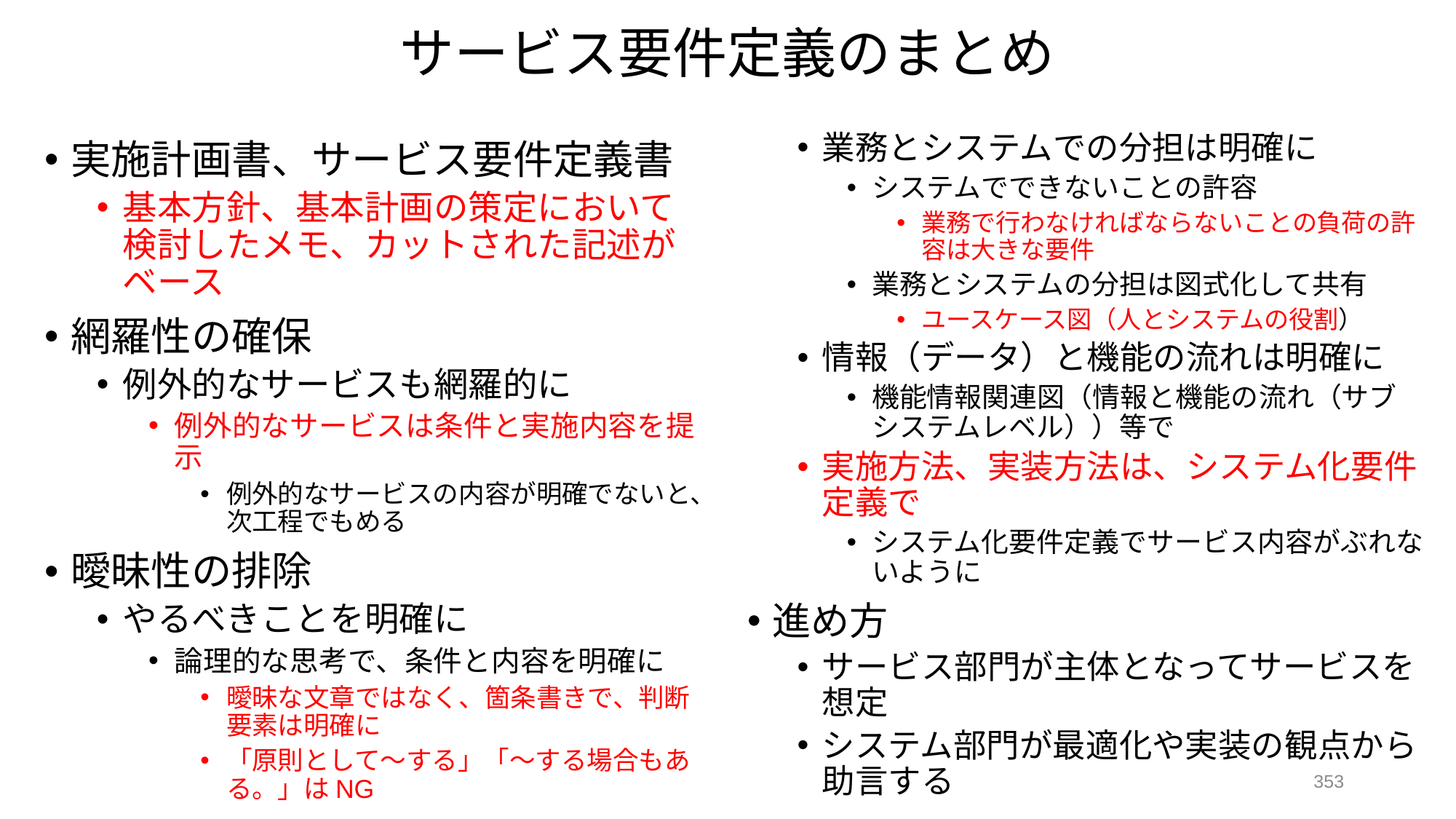

# サービス要件定義のまとめ
業務とシステムでの分担は明確に
システムでできないことの許容
業務で行わなければならないことの負荷の許容は大きな要件
業務とシステムの分担は図式化して共有
ユースケース図（人とシステムの役割）
情報（データ）と機能の流れは明確に
機能情報関連図（情報と機能の流れ（サブシステムレベル））等で
実施方法、実装方法は、システム化要件定義で
システム化要件定義でサービス内容がぶれないように
進め方
サービス部門が主体となってサービスを想定
システム部門が最適化や実装の観点から助言する

実施計画書、サービス要件定義書
基本方針、基本計画の策定において検討したメモ、カットされた記述がベース
網羅性の確保
例外的なサービスも網羅的に
例外的なサービスは条件と実施内容を提示
例外的なサービスの内容が明確でないと、次工程でもめる
曖昧性の排除
やるべきことを明確に
論理的な思考で、条件と内容を明確に
曖昧な文章ではなく、箇条書きで、判断要素は明確に
「原則として～する」「～する場合もある。」はNG

353